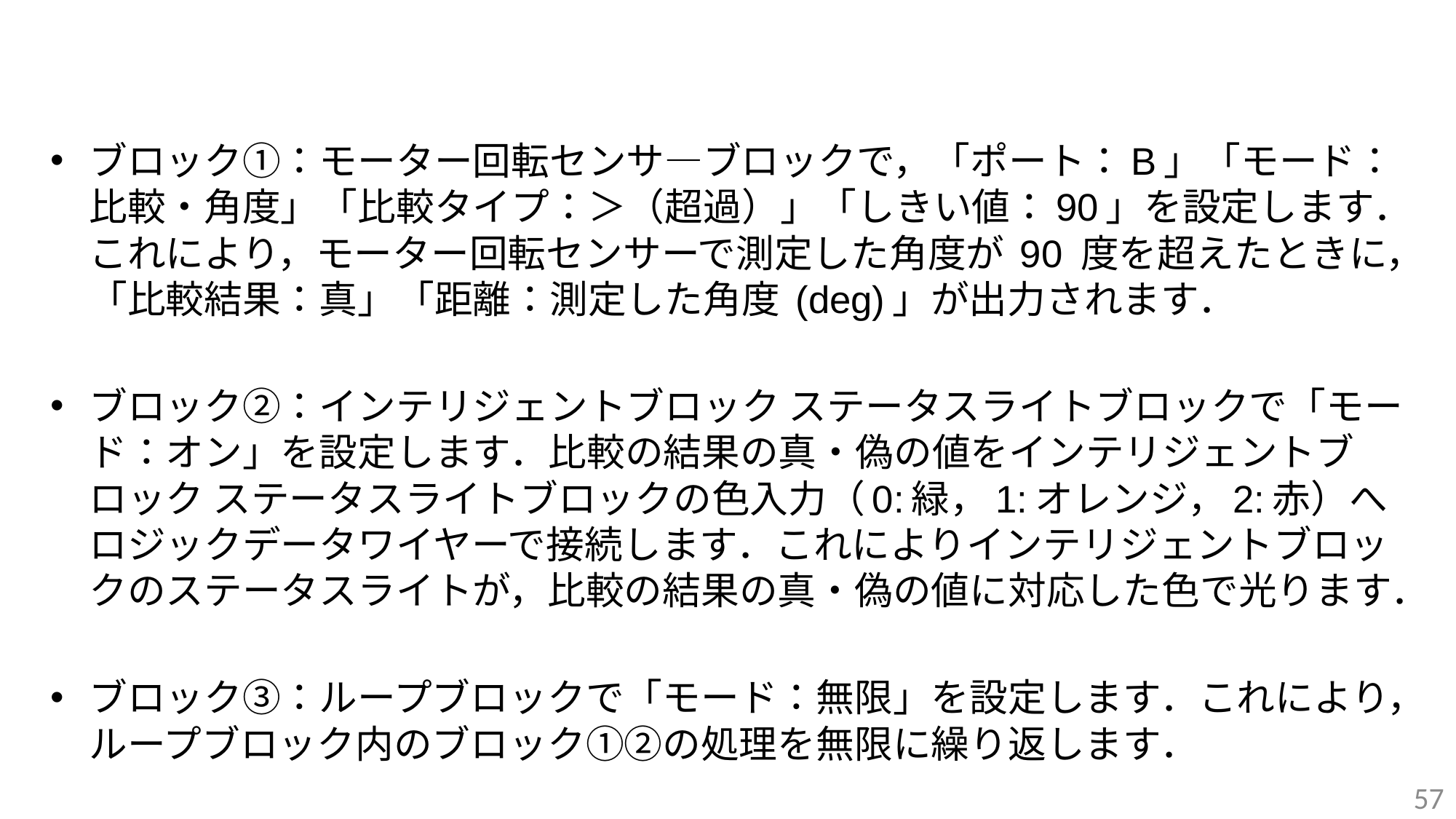

#
ブロック①：モーター回転センサ―ブロックで，「ポート：B」「モード：比較・角度」「比較タイプ：＞（超過）」「しきい値：90」を設定します．これにより，モーター回転センサーで測定した角度が 90 度を超えたときに，「比較結果：真」「距離：測定した角度 (deg)」が出力されます．

ブロック②：インテリジェントブロック ステータスライトブロックで「モード：オン」を設定します．比較の結果の真・偽の値をインテリジェントブロック ステータスライトブロックの色入力（0:緑，1:オレンジ，2:赤）へロジックデータワイヤーで接続します．これによりインテリジェントブロックのステータスライトが，比較の結果の真・偽の値に対応した色で光ります．

ブロック③：ループブロックで「モード：無限」を設定します．これにより，ループブロック内のブロック①②の処理を無限に繰り返します．
57